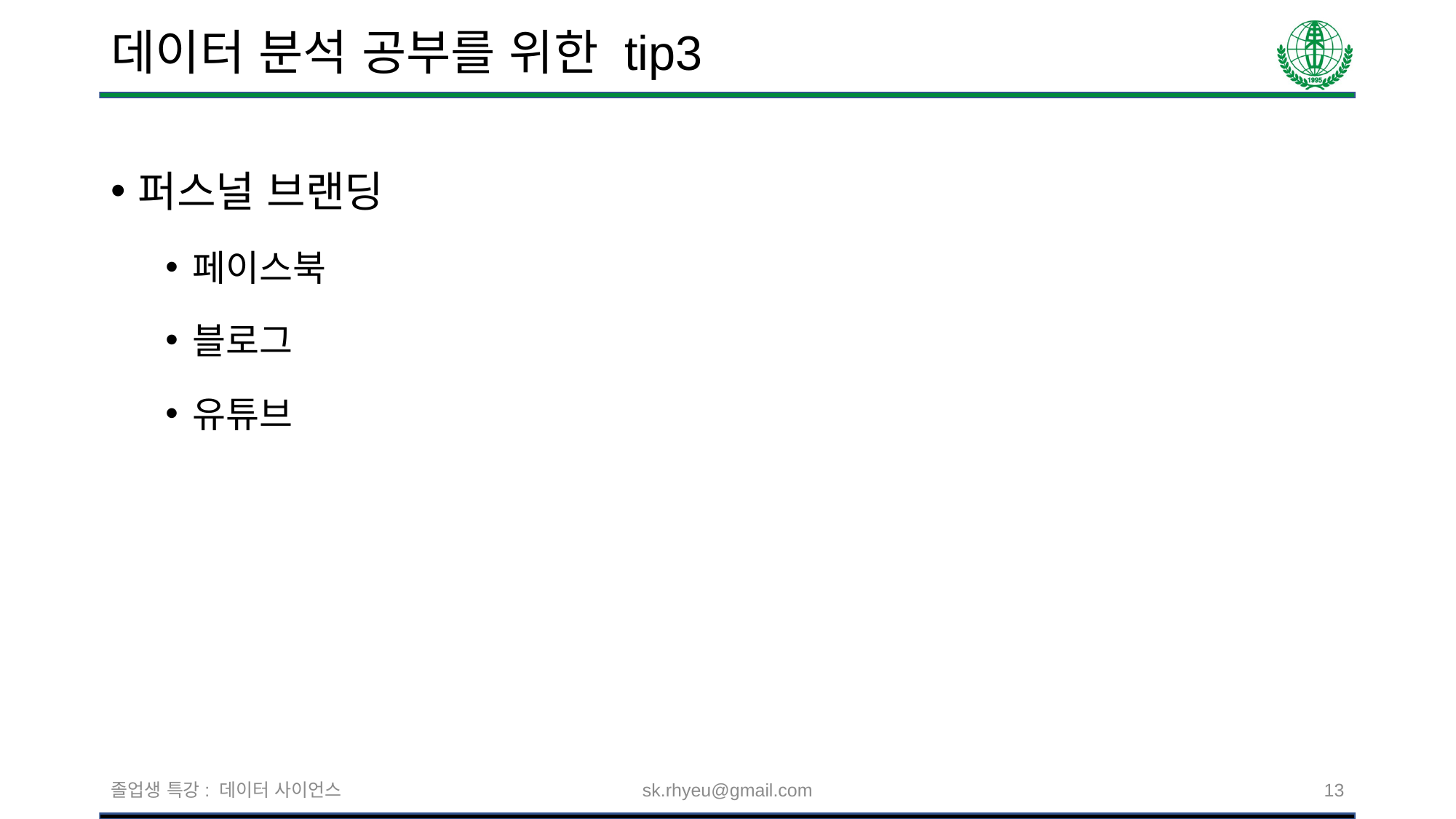

# 데이터 분석 공부를 위한 tip3
퍼스널 브랜딩
페이스북
블로그
유튜브
졸업생 특강: 데이터 사이언스
sk.rhyeu@gmail.com
13